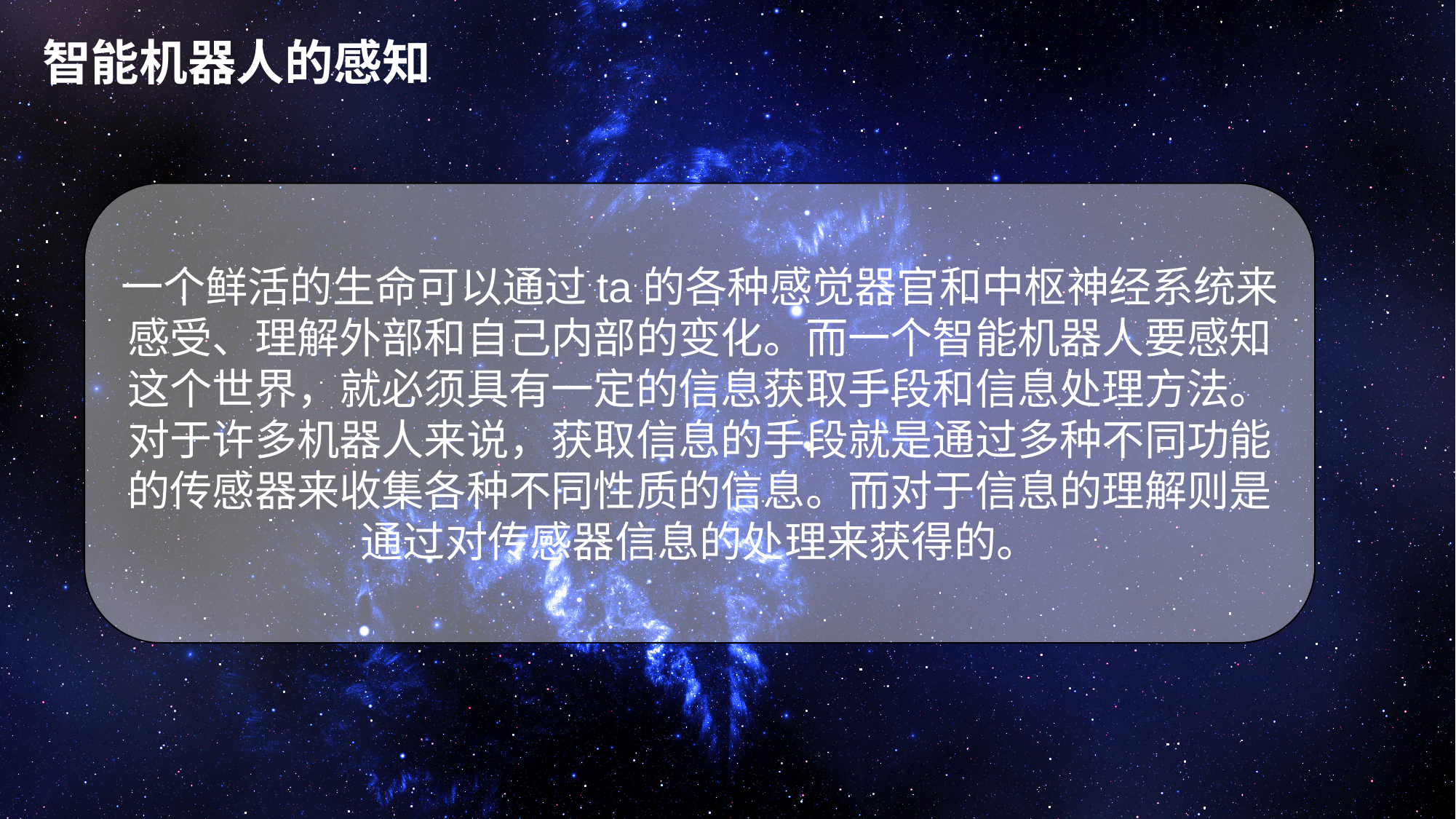

智能机器人的感知
一个鲜活的生命可以通过ta的各种感觉器官和中枢神经系统来感受、理解外部和自己内部的变化。而一个智能机器人要感知这个世界，就必须具有一定的信息获取手段和信息处理方法。对于许多机器人来说，获取信息的手段就是通过多种不同功能的传感器来收集各种不同性质的信息。而对于信息的理解则是通过对传感器信息的处理来获得的。